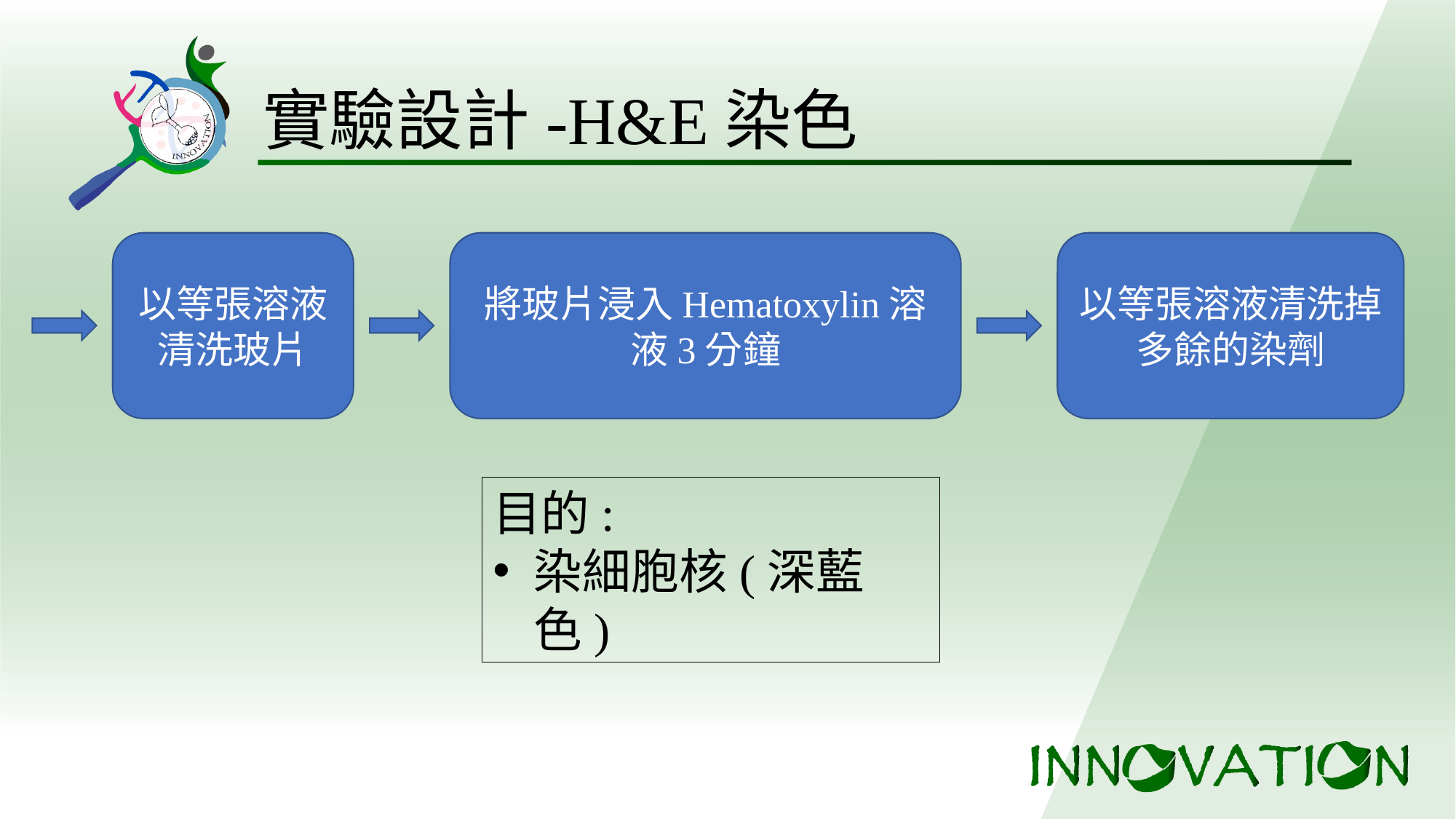

# 實驗設計-H&E染色
將玻片浸入Hematoxylin溶液3分鐘
以等張溶液清洗掉多餘的染劑
以等張溶液清洗玻片

目的:
染細胞核(深藍色)